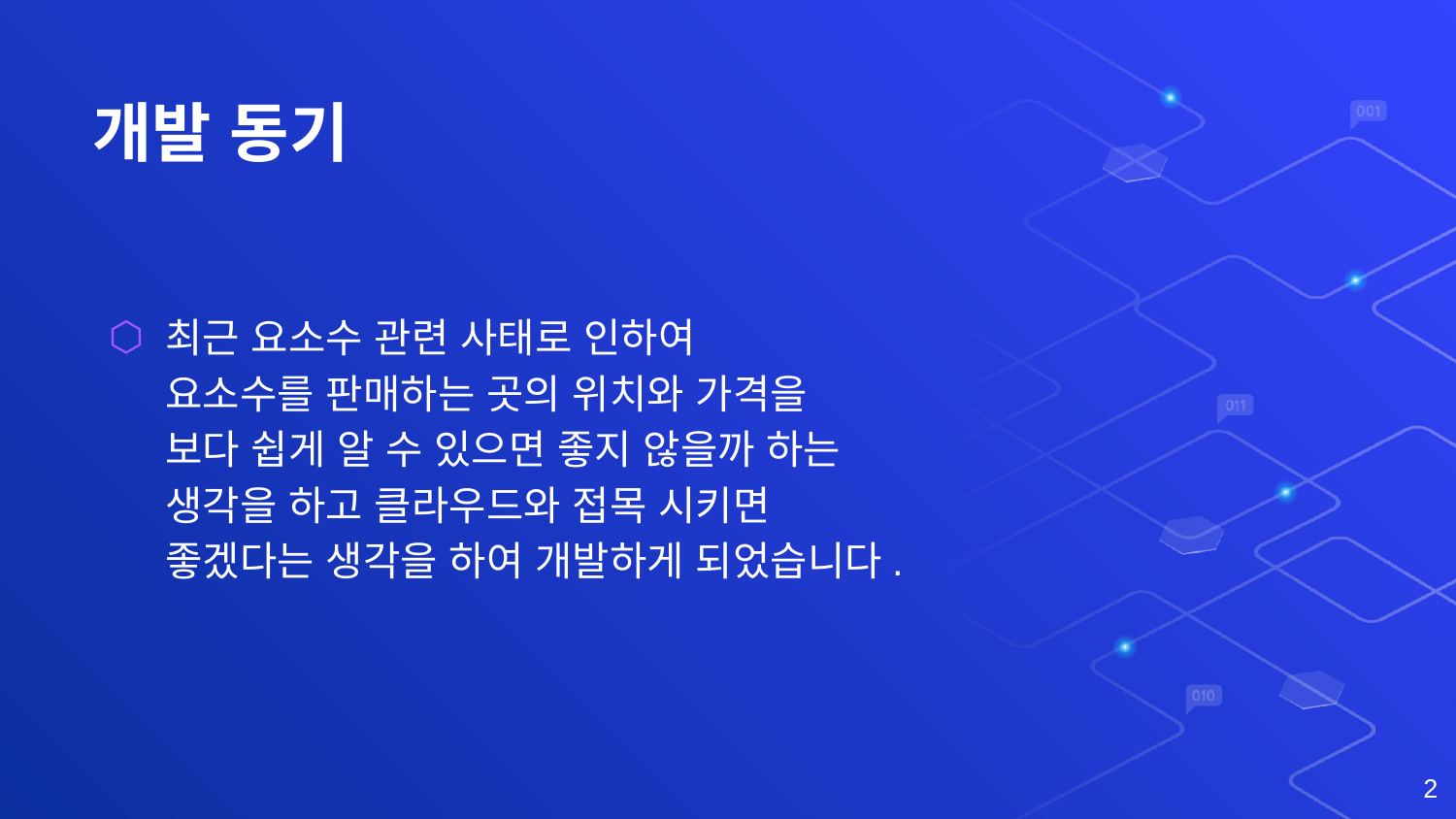

개발 동기
최근 요소수 관련 사태로 인하여
요소수를 판매하는 곳의 위치와 가격을
보다 쉽게 알 수 있으면 좋지 않을까 하는
생각을 하고 클라우드와 접목 시키면
좋겠다는 생각을 하여 개발하게 되었습니다.
2